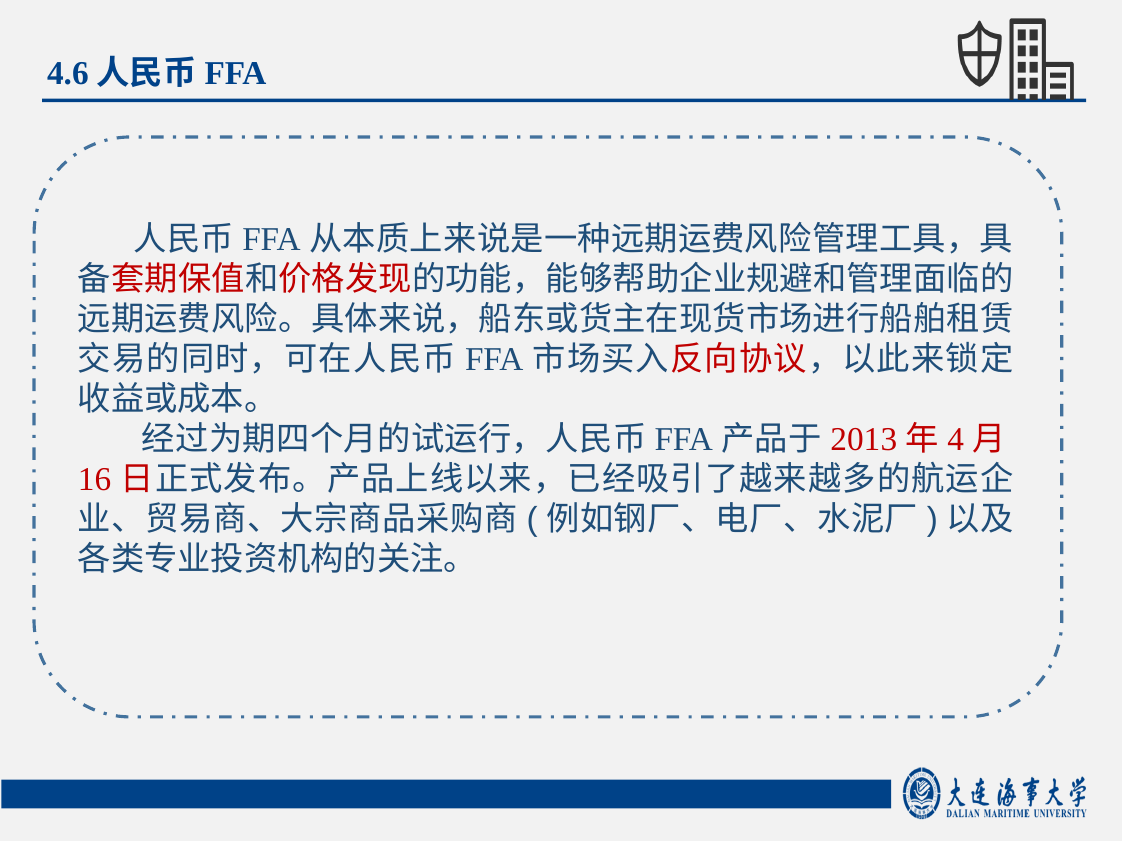

4.6人民币FFA

      人民币FFA从本质上来说是一种远期运费风险管理工具，具备套期保值和价格发现的功能，能够帮助企业规避和管理面临的远期运费风险。具体来说，船东或货主在现货市场进行船舶租赁交易的同时，可在人民币FFA市场买入反向协议，以此来锁定收益或成本。
       经过为期四个月的试运行，人民币FFA产品于2013年4月16日正式发布。产品上线以来，已经吸引了越来越多的航运企业、贸易商、大宗商品采购商(例如钢厂、电厂、水泥厂)以及各类专业投资机构的关注。